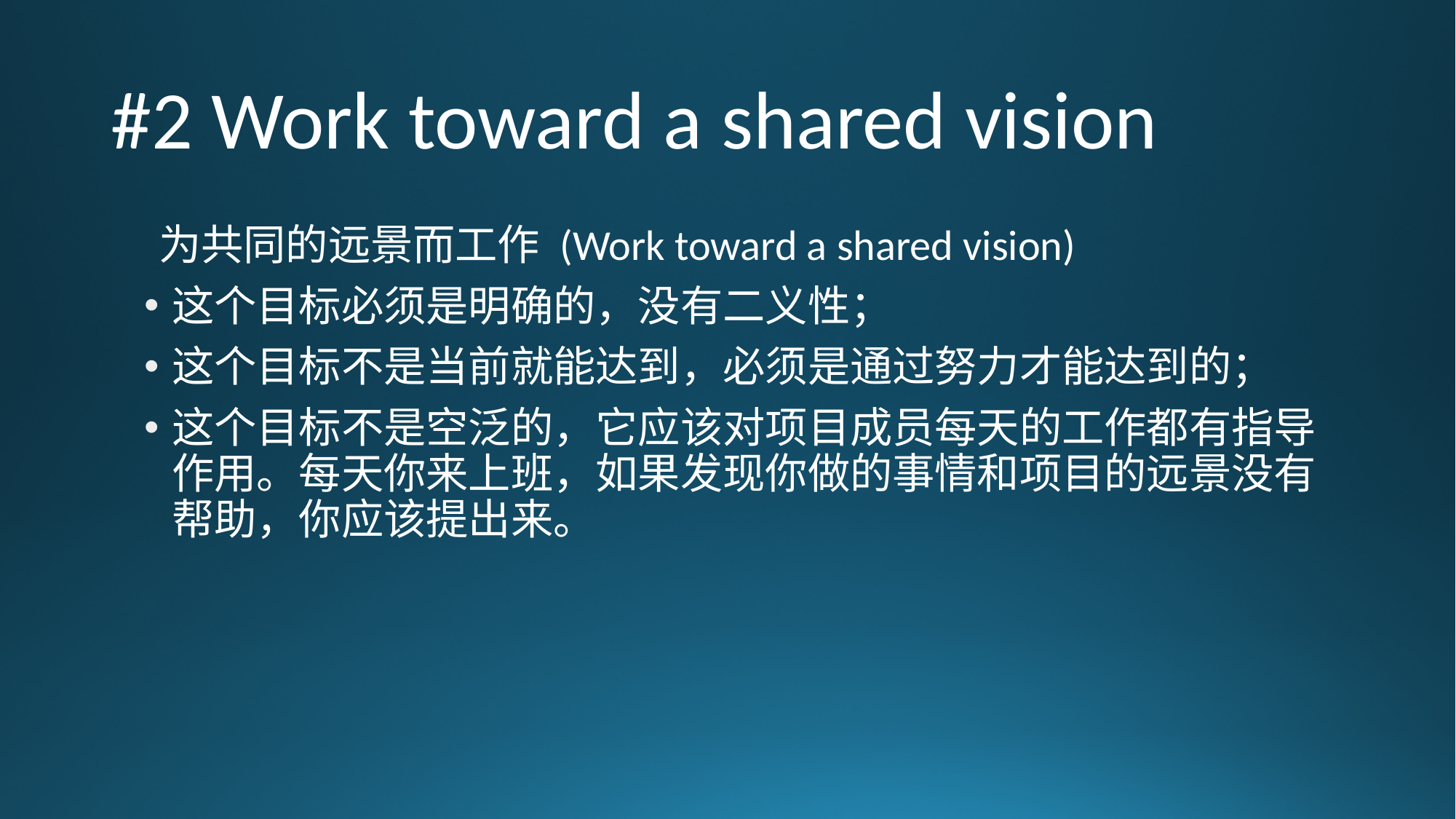

# #2 Work toward a shared vision
为共同的远景而工作 (Work toward a shared vision)
这个目标必须是明确的，没有二义性；
这个目标不是当前就能达到，必须是通过努力才能达到的；
这个目标不是空泛的，它应该对项目成员每天的工作都有指导作用。每天你来上班，如果发现你做的事情和项目的远景没有帮助，你应该提出来。